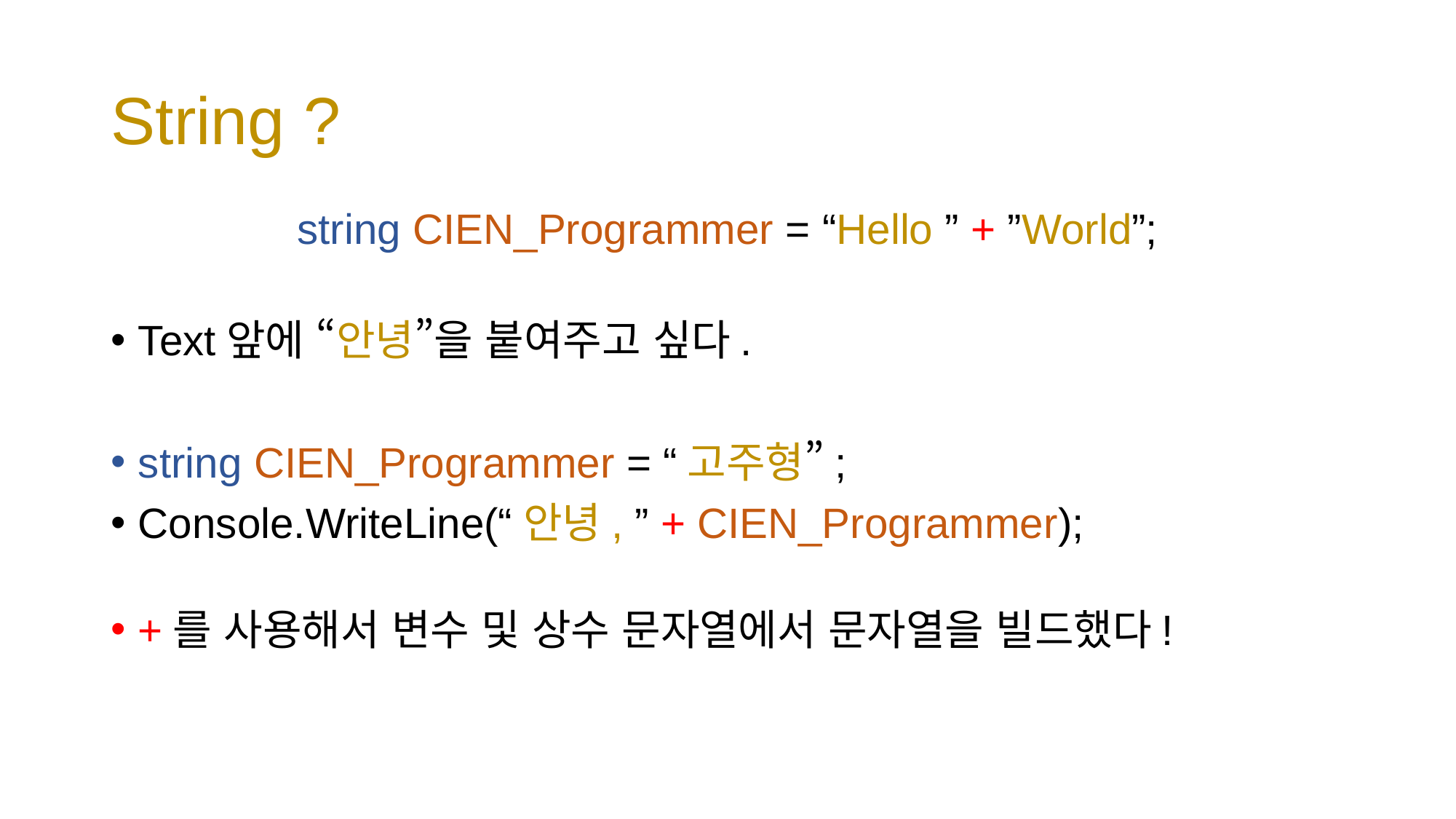

# String ?
string CIEN_Programmer = “Hello ” + ”World”;
Text앞에 “안녕”을 붙여주고 싶다.

string CIEN_Programmer = “고주형”;
Console.WriteLine(“안녕, ” + CIEN_Programmer);
+를 사용해서 변수 및 상수 문자열에서 문자열을 빌드했다!